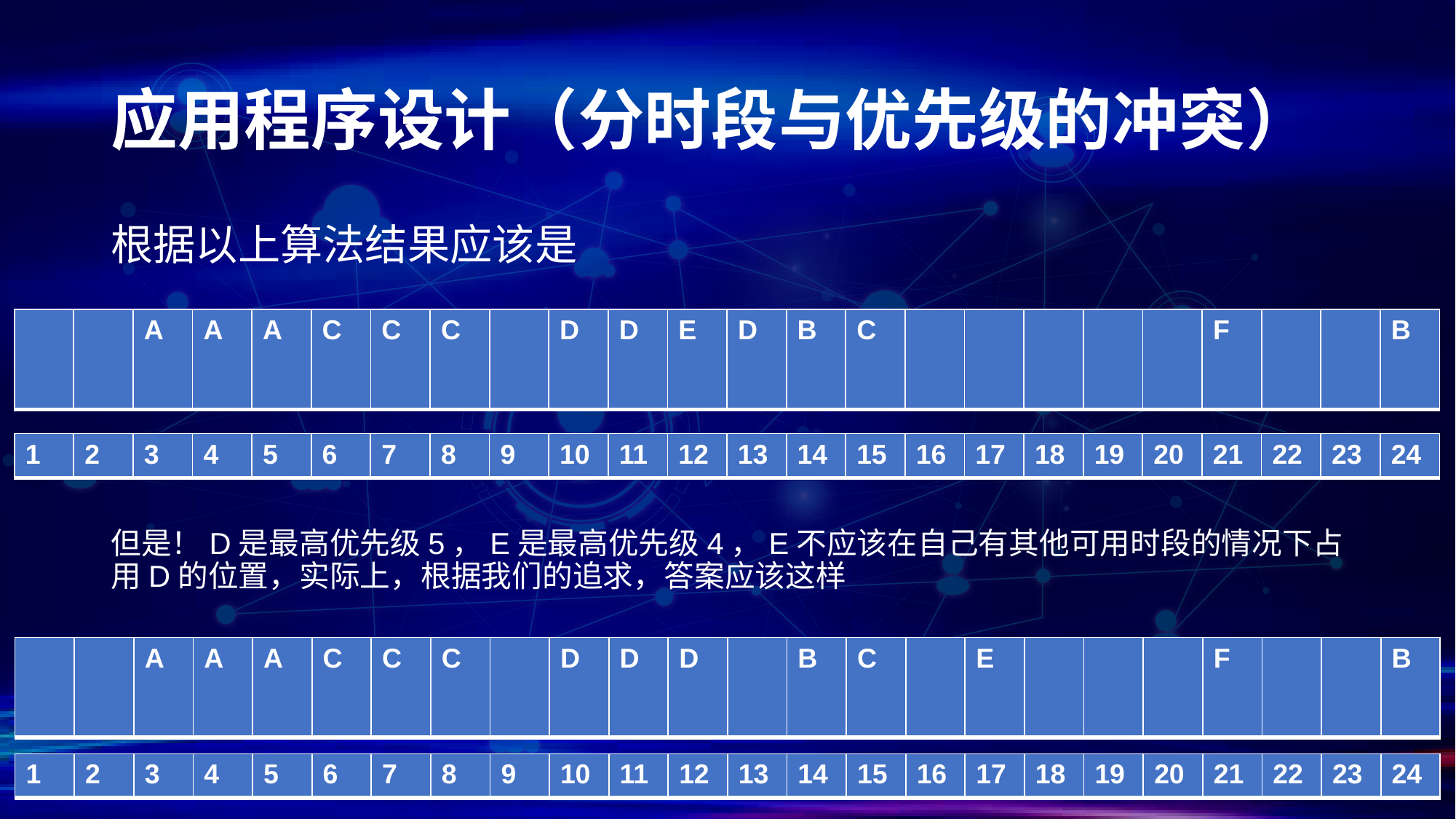

# 应用程序设计（分时段与优先级的冲突）
根据以上算法结果应该是

但是！D是最高优先级5，E是最高优先级4，E不应该在自己有其他可用时段的情况下占用D的位置，实际上，根据我们的追求，答案应该这样
|  |  | A | A | A | C | C | C |  | D | D | E | D | B | C |  |  |  |  |  | F |  |  | B |
| --- | --- | --- | --- | --- | --- | --- | --- | --- | --- | --- | --- | --- | --- | --- | --- | --- | --- | --- | --- | --- | --- | --- | --- |
| 1 | 2 | 3 | 4 | 5 | 6 | 7 | 8 | 9 | 10 | 11 | 12 | 13 | 14 | 15 | 16 | 17 | 18 | 19 | 20 | 21 | 22 | 23 | 24 |
| --- | --- | --- | --- | --- | --- | --- | --- | --- | --- | --- | --- | --- | --- | --- | --- | --- | --- | --- | --- | --- | --- | --- | --- |
|  |  | A | A | A | C | C | C |  | D | D | D |  | B | C |  | E |  |  |  | F |  |  | B |
| --- | --- | --- | --- | --- | --- | --- | --- | --- | --- | --- | --- | --- | --- | --- | --- | --- | --- | --- | --- | --- | --- | --- | --- |
| 1 | 2 | 3 | 4 | 5 | 6 | 7 | 8 | 9 | 10 | 11 | 12 | 13 | 14 | 15 | 16 | 17 | 18 | 19 | 20 | 21 | 22 | 23 | 24 |
| --- | --- | --- | --- | --- | --- | --- | --- | --- | --- | --- | --- | --- | --- | --- | --- | --- | --- | --- | --- | --- | --- | --- | --- |